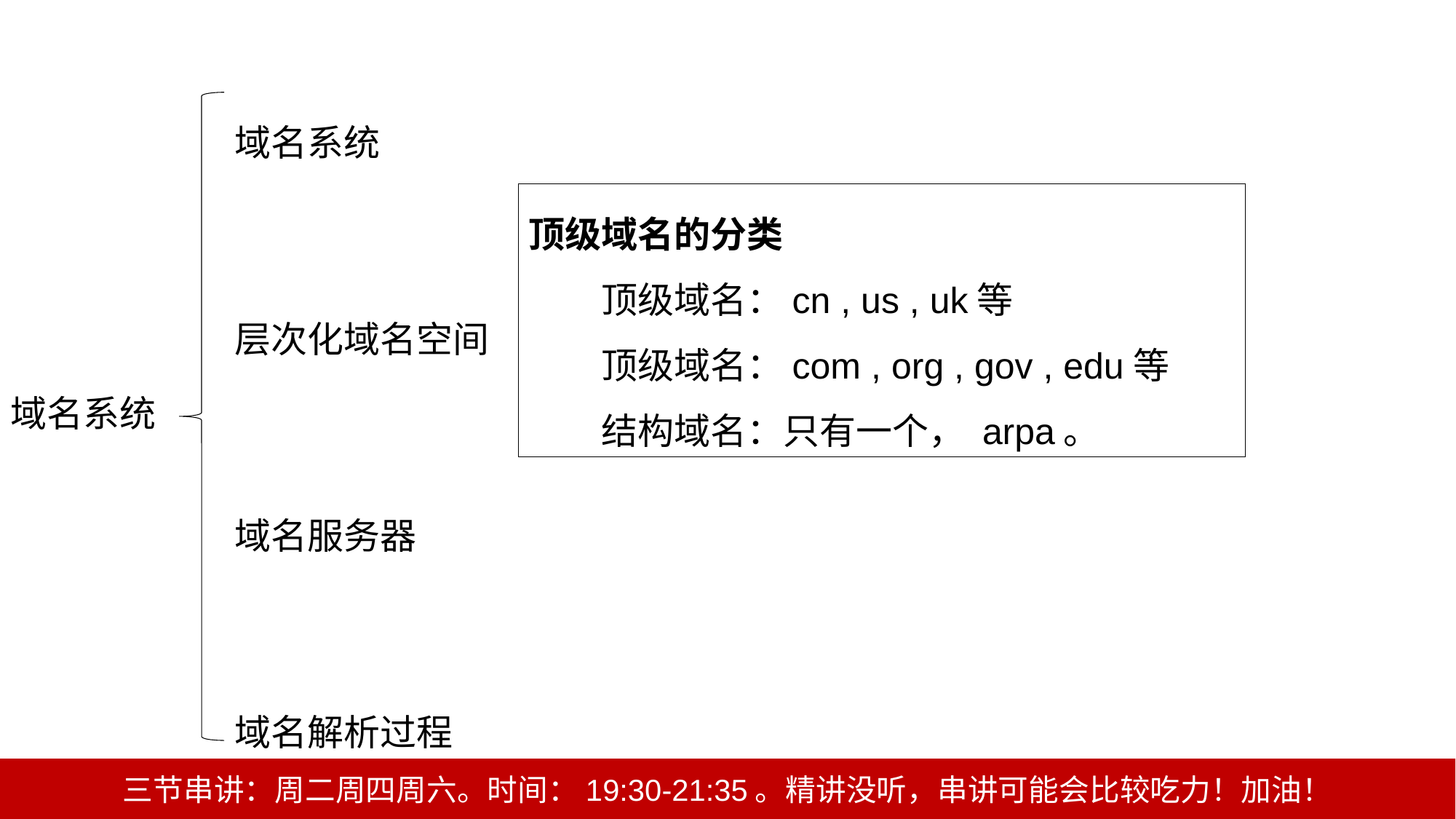

域名系统

层次化域名空间

域名服务器

域名解析过程
顶级域名的分类
国家顶级域名：cn , us , uk等
通用顶级域名：com , org , gov , edu等
基础结构域名：只有一个， arpa。
域名系统